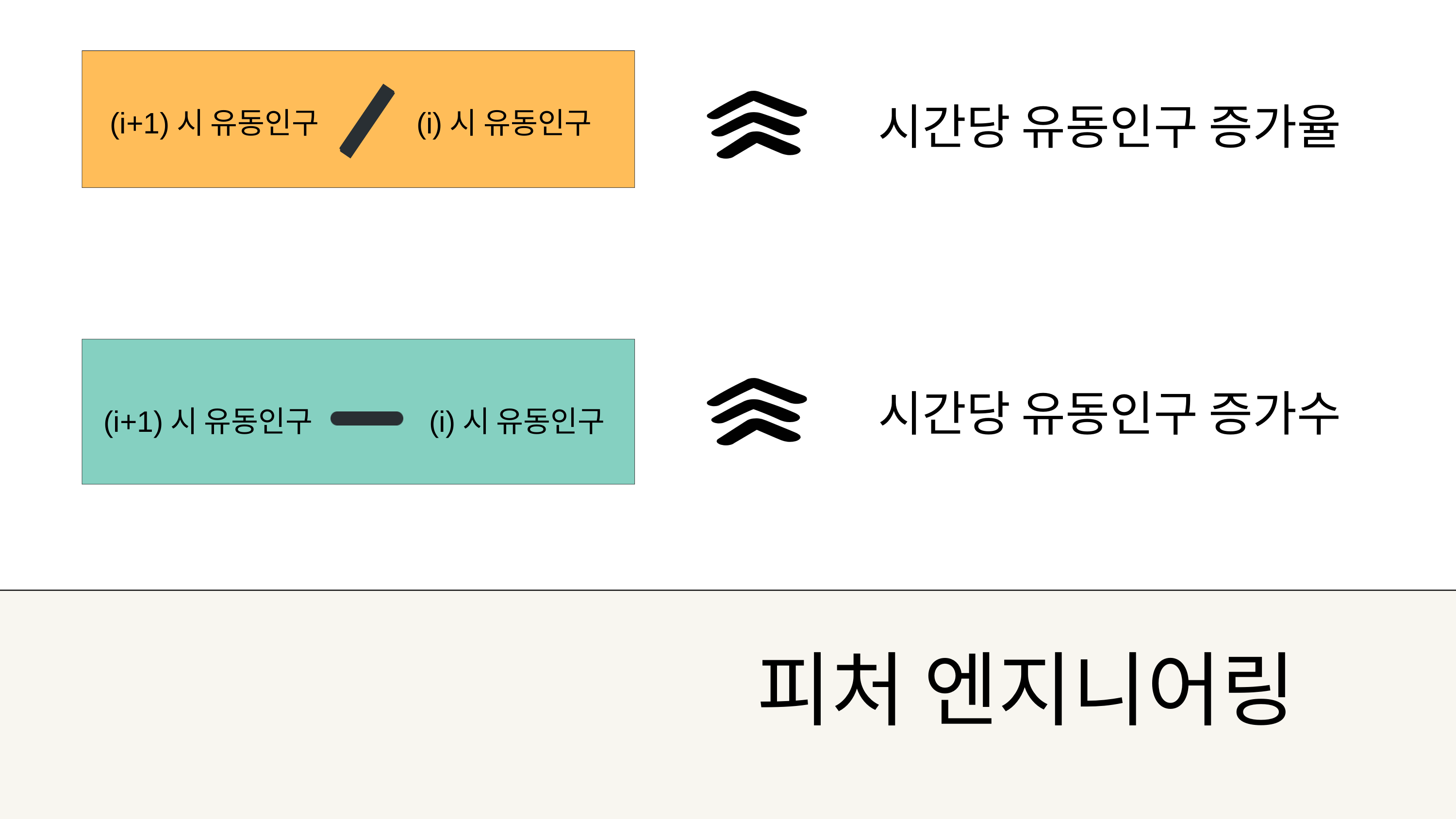

시간당 유동인구 증가율
(i+1)시 유동인구
(i)시 유동인구

시간당 유동인구 증가수
(i+1)시 유동인구
(i)시 유동인구

피처 엔지니어링